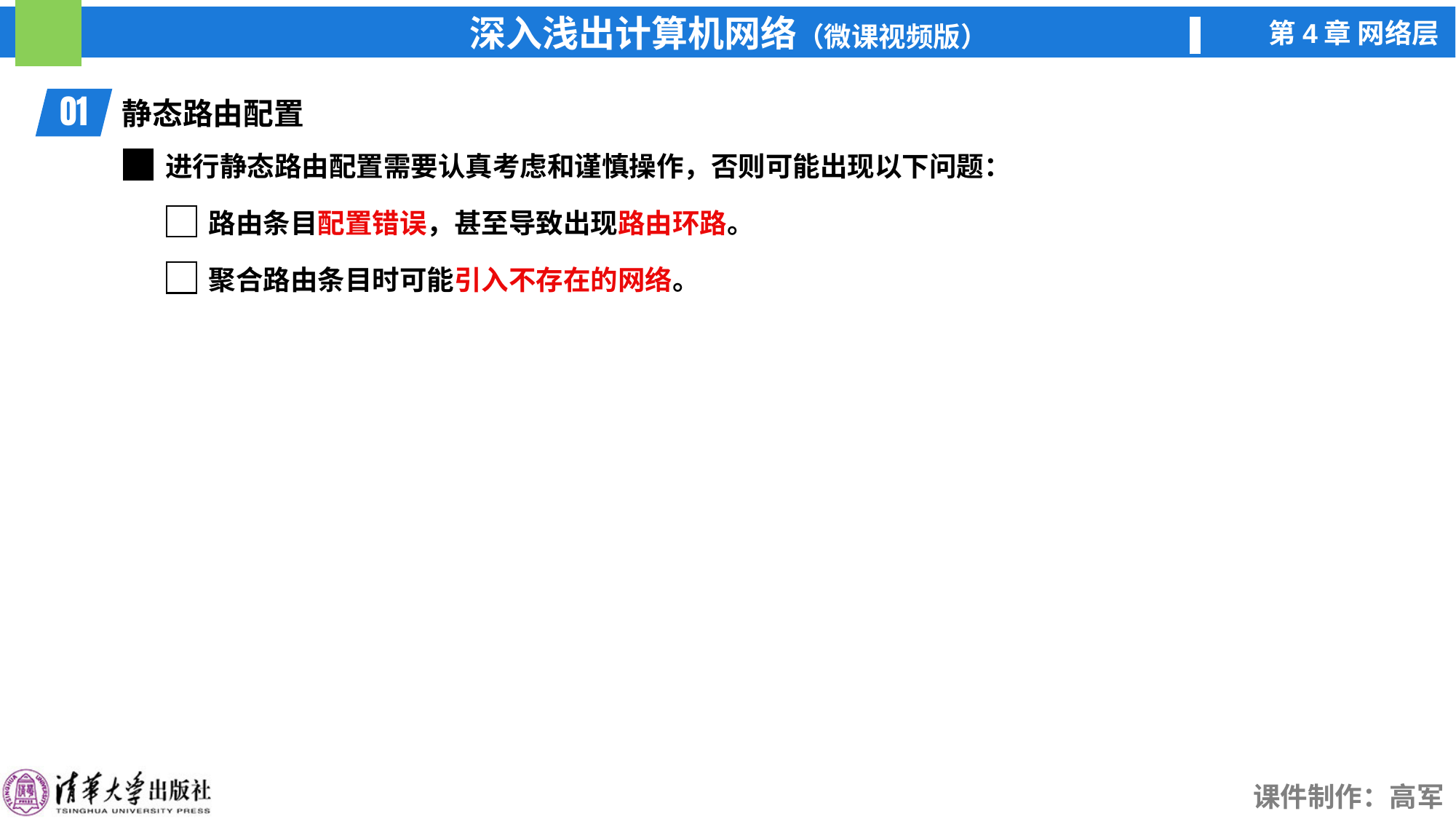

01
静态路由配置
进行静态路由配置需要认真考虑和谨慎操作，否则可能出现以下问题：

路由条目配置错误，甚至导致出现路由环路。

聚合路由条目时可能引入不存在的网络。